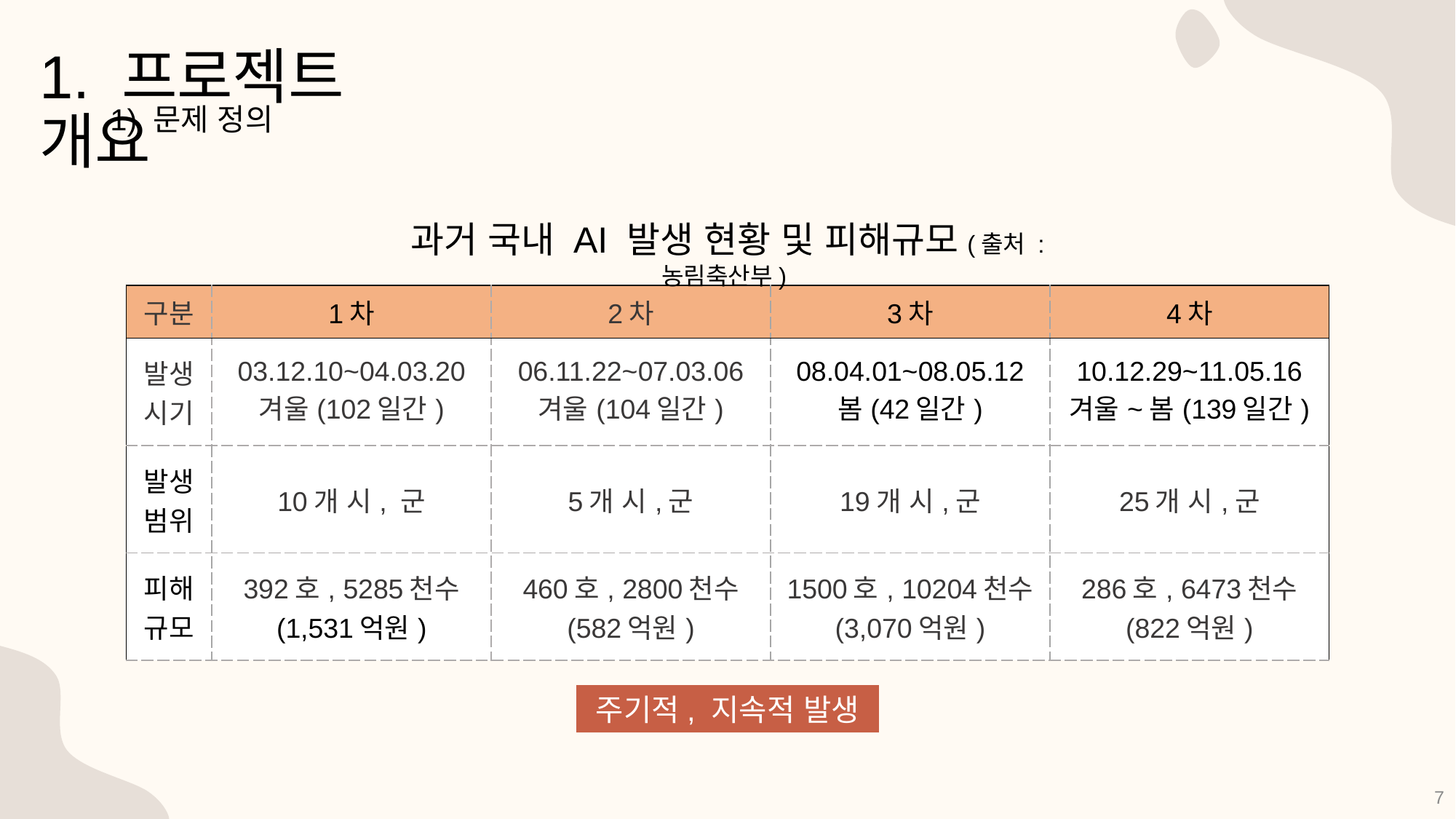

1. 프로젝트 개요
1) 문제 정의
과거 국내 AI 발생 현황 및 피해규모(출처 : 농림축산부)
| 구분 | 1차 | 2차 | 3차 | 4차 |
| --- | --- | --- | --- | --- |
| 발생 시기 | 03.12.10~04.03.20 겨울(102일간) | 06.11.22~07.03.06 겨울(104일간) | 08.04.01~08.05.12 봄(42일간) | 10.12.29~11.05.16 겨울~봄(139일간) |
| 발생 범위 | 10개 시, 군 | 5개 시,군 | 19개 시,군 | 25개 시,군 |
| 피해 규모 | 392호, 5285천수 (1,531억원) | 460호, 2800천수 (582억원) | 1500호, 10204천수 (3,070억원) | 286호, 6473천수 (822억원) |

주기적, 지속적 발생
7